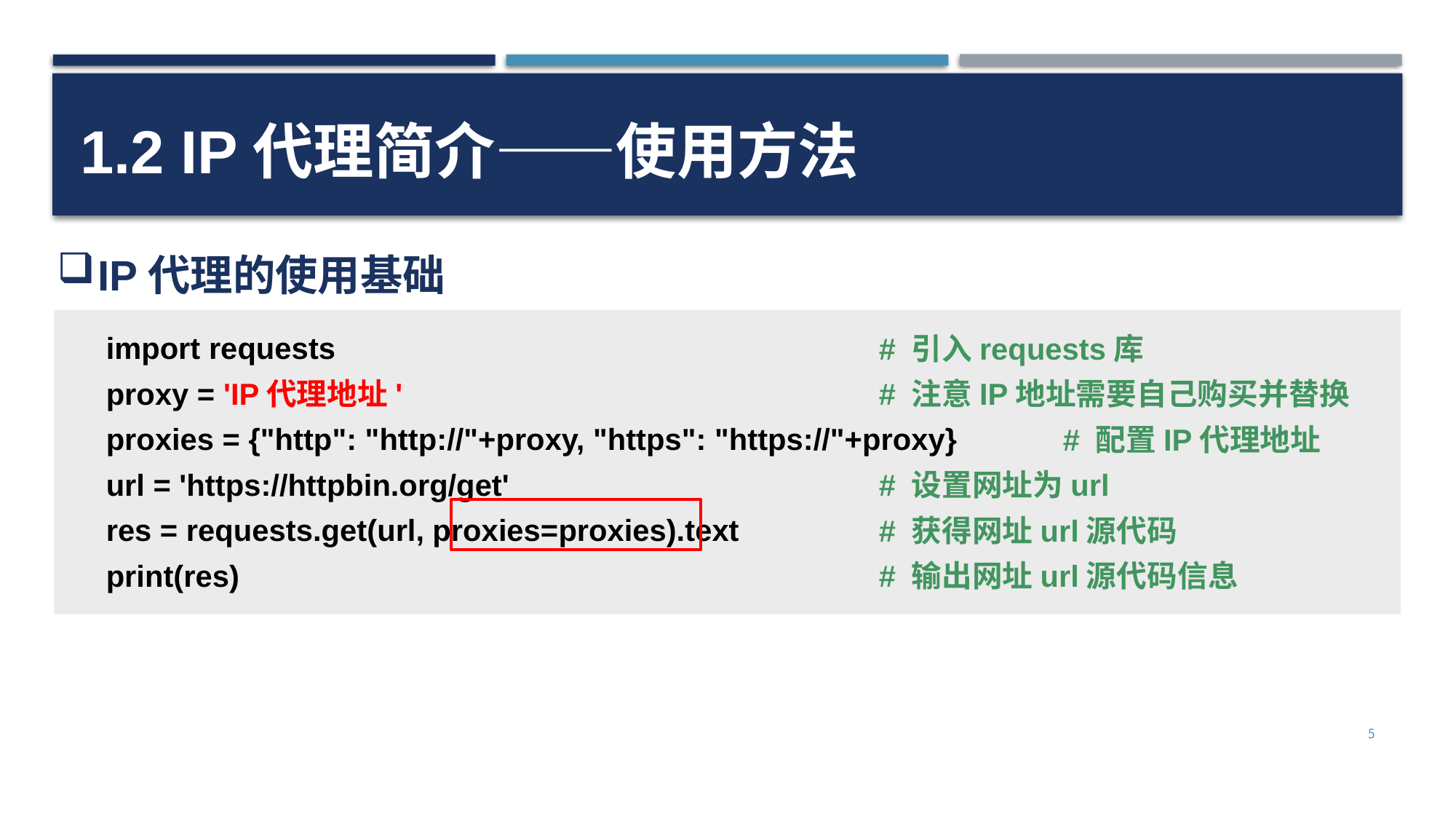

1.2 IP代理简介——使用方法
IP代理的使用基础

import requests
proxy = 'IP代理地址'
proxies = {"http": "http://"+proxy, "https": "https://"+proxy}
url = 'https://httpbin.org/get'
res = requests.get(url, proxies=proxies).text
print(res)
# 引入requests库
# 注意IP地址需要自己购买并替换
                      # 配置IP代理地址
# 设置网址为url
# 获得网址url源代码
# 输出网址url源代码信息

5